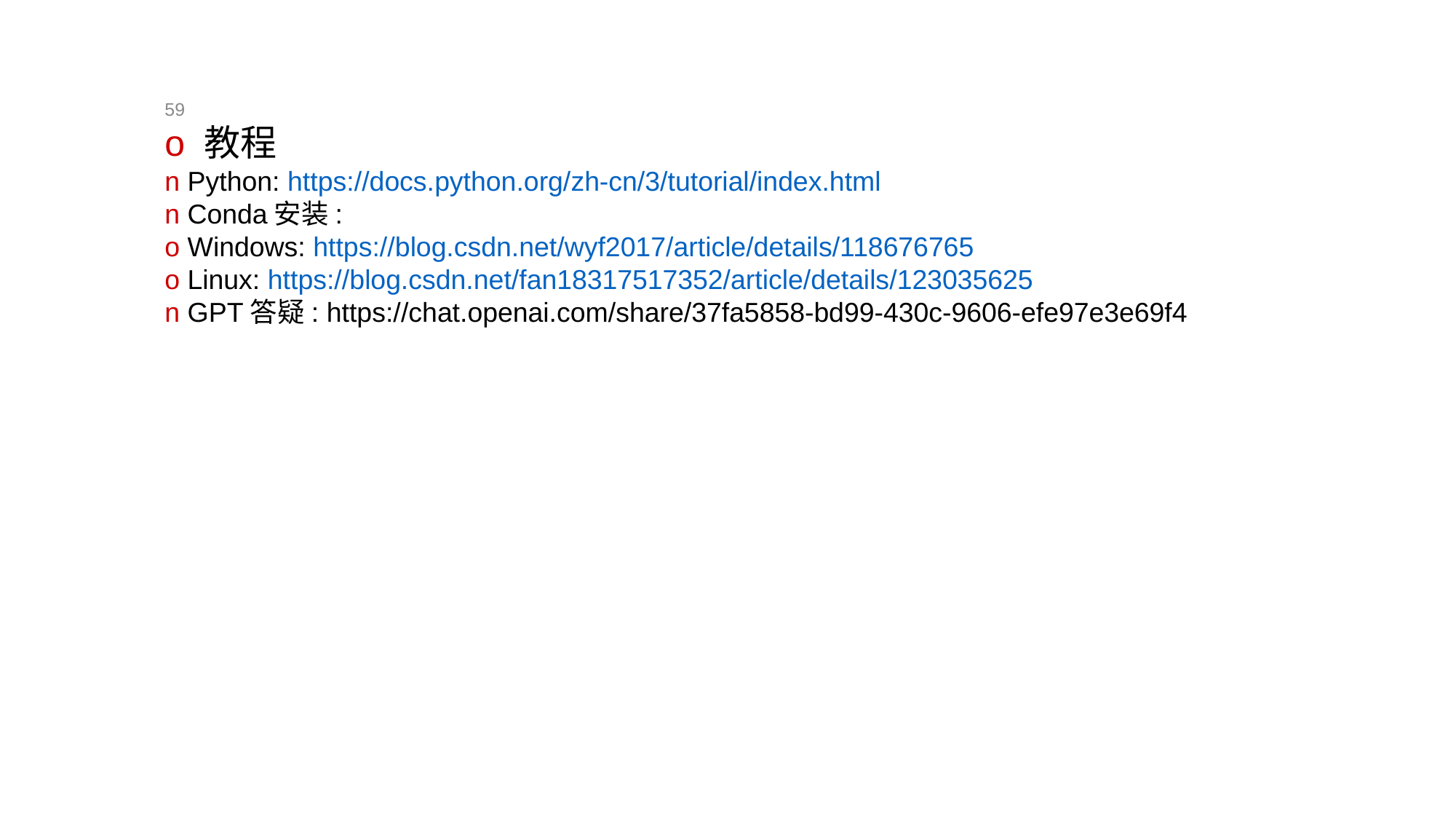

59
o 教程
n Python: https://docs.python.org/zh-cn/3/tutorial/index.html
n Conda安装:
o Windows: https://blog.csdn.net/wyf2017/article/details/118676765
o Linux: https://blog.csdn.net/fan18317517352/article/details/123035625
n GPT答疑: https://chat.openai.com/share/37fa5858-bd99-430c-9606-efe97e3e69f4